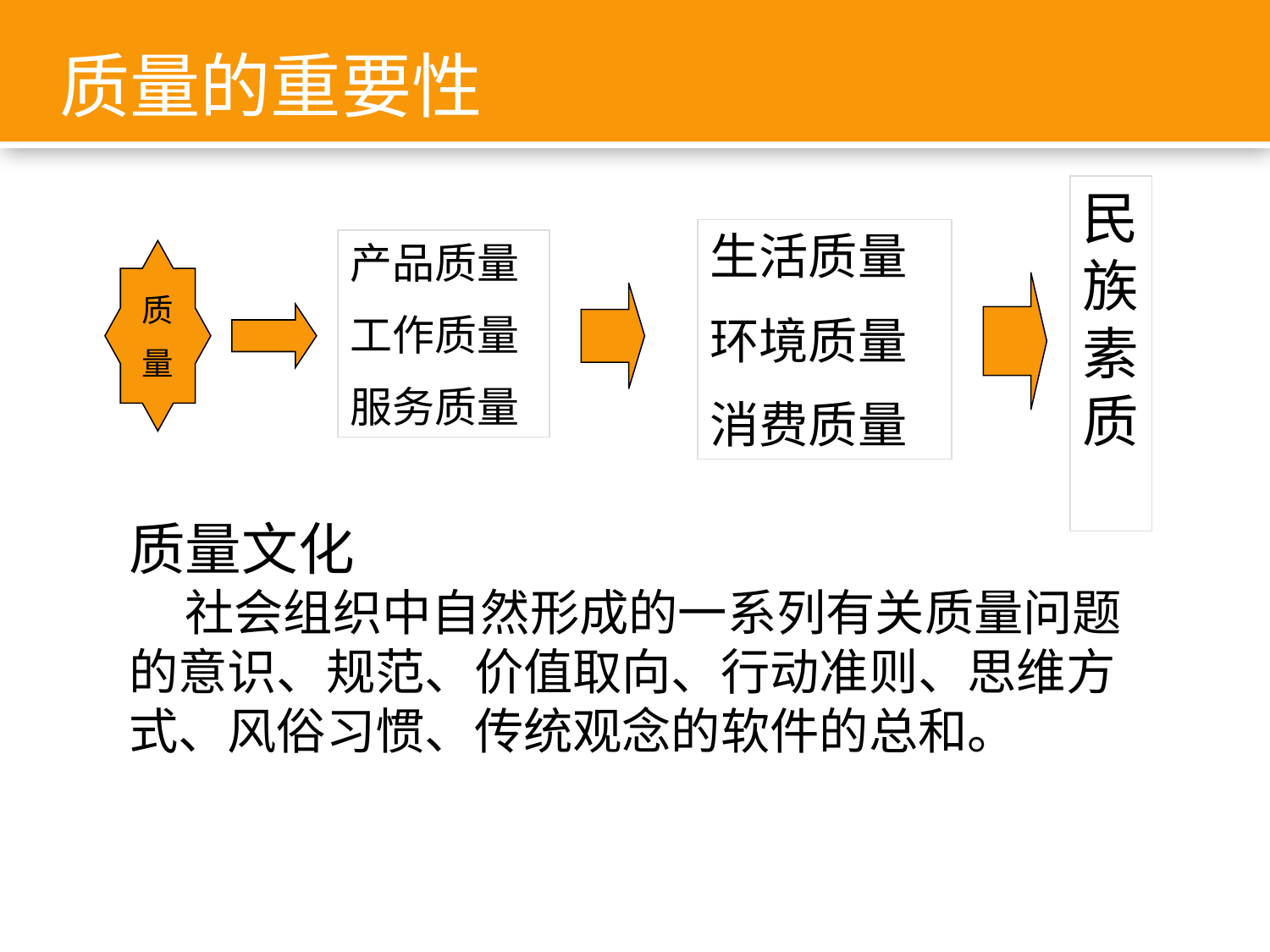

质量的重要性
民
族
素
质

生活质量
环境质量
消费质量
产品质量
工作质量
服务质量
质
量

质量文化
    社会组织中自然形成的一系列有关质量问题的意识、规范、价值取向、行动准则、思维方式、风俗习惯、传统观念的软件的总和。